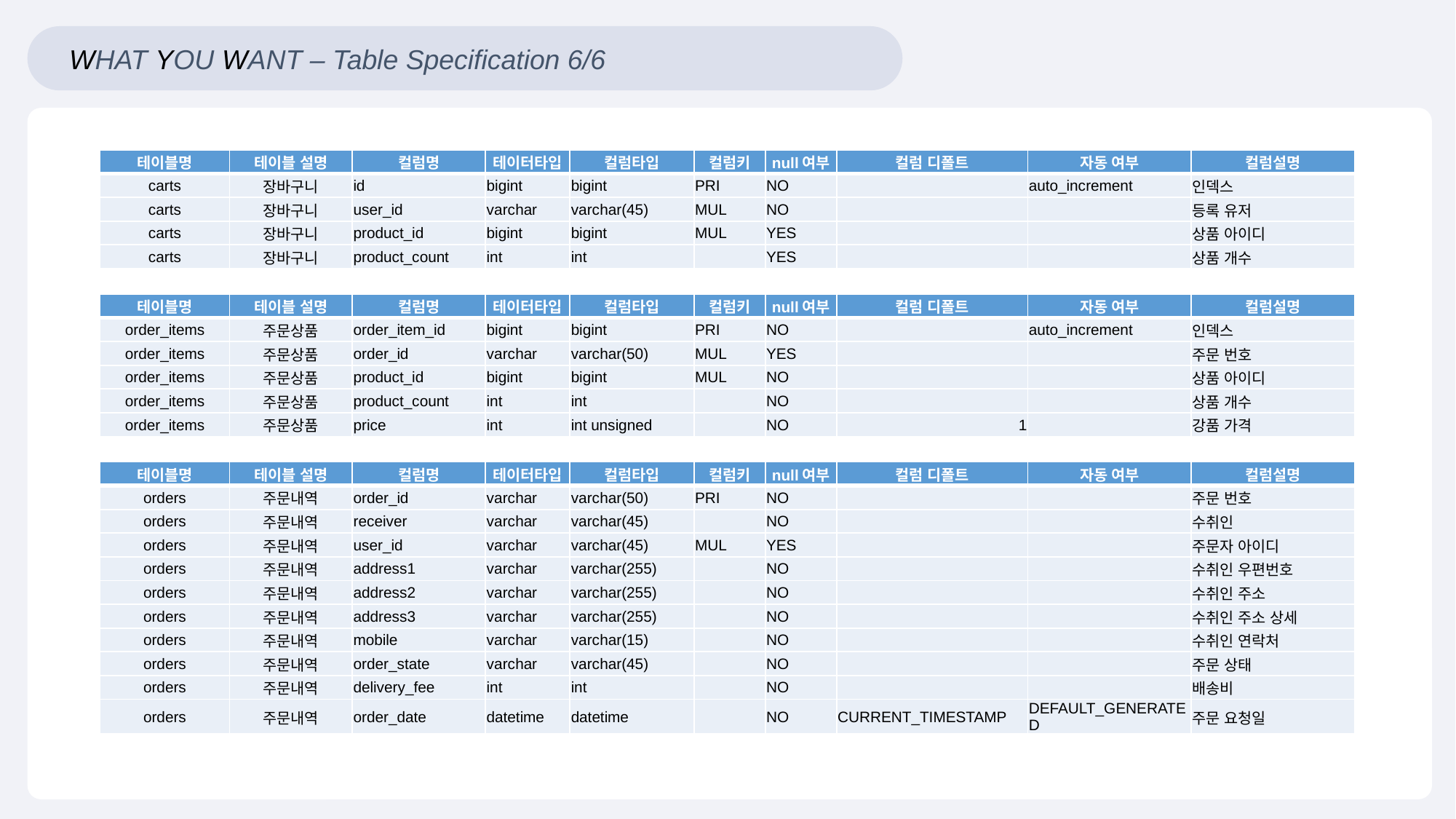

WHAT YOU WANT – Table Specification 6/6

| 테이블명 | 테이블 설명 | 컬럼명 | 테이터타입 | 컬럼타입 | 컬럼키 | null여부 | 컬럼 디폴트 | 자동 여부 | 컬럼설명 |
| --- | --- | --- | --- | --- | --- | --- | --- | --- | --- |
| carts | 장바구니 | id | bigint | bigint | PRI | NO |  | auto\_increment | 인덱스 |
| carts | 장바구니 | user\_id | varchar | varchar(45) | MUL | NO |  |  | 등록 유저 |
| carts | 장바구니 | product\_id | bigint | bigint | MUL | YES |  |  | 상품 아이디 |
| carts | 장바구니 | product\_count | int | int |  | YES |  |  | 상품 개수 |

| 테이블명 | 테이블 설명 | 컬럼명 | 테이터타입 | 컬럼타입 | 컬럼키 | null여부 | 컬럼 디폴트 | 자동 여부 | 컬럼설명 |
| --- | --- | --- | --- | --- | --- | --- | --- | --- | --- |
| order\_items | 주문상품 | order\_item\_id | bigint | bigint | PRI | NO |  | auto\_increment | 인덱스 |
| order\_items | 주문상품 | order\_id | varchar | varchar(50) | MUL | YES |  |  | 주문 번호 |
| order\_items | 주문상품 | product\_id | bigint | bigint | MUL | NO |  |  | 상품 아이디 |
| order\_items | 주문상품 | product\_count | int | int |  | NO |  |  | 상품 개수 |
| order\_items | 주문상품 | price | int | int unsigned |  | NO | 1 |  | 강품 가격 |
| 테이블명 | 테이블 설명 | 컬럼명 | 테이터타입 | 컬럼타입 | 컬럼키 | null여부 | 컬럼 디폴트 | 자동 여부 | 컬럼설명 |
| --- | --- | --- | --- | --- | --- | --- | --- | --- | --- |
| orders | 주문내역 | order\_id | varchar | varchar(50) | PRI | NO |  |  | 주문 번호 |
| orders | 주문내역 | receiver | varchar | varchar(45) |  | NO |  |  | 수취인 |
| orders | 주문내역 | user\_id | varchar | varchar(45) | MUL | YES |  |  | 주문자 아이디 |
| orders | 주문내역 | address1 | varchar | varchar(255) |  | NO |  |  | 수취인 우편번호 |
| orders | 주문내역 | address2 | varchar | varchar(255) |  | NO |  |  | 수취인 주소 |
| orders | 주문내역 | address3 | varchar | varchar(255) |  | NO |  |  | 수취인 주소 상세 |
| orders | 주문내역 | mobile | varchar | varchar(15) |  | NO |  |  | 수취인 연락처 |
| orders | 주문내역 | order\_state | varchar | varchar(45) |  | NO |  |  | 주문 상태 |
| orders | 주문내역 | delivery\_fee | int | int |  | NO |  |  | 배송비 |
| orders | 주문내역 | order\_date | datetime | datetime |  | NO | CURRENT\_TIMESTAMP | DEFAULT\_GENERATED | 주문 요청일 |